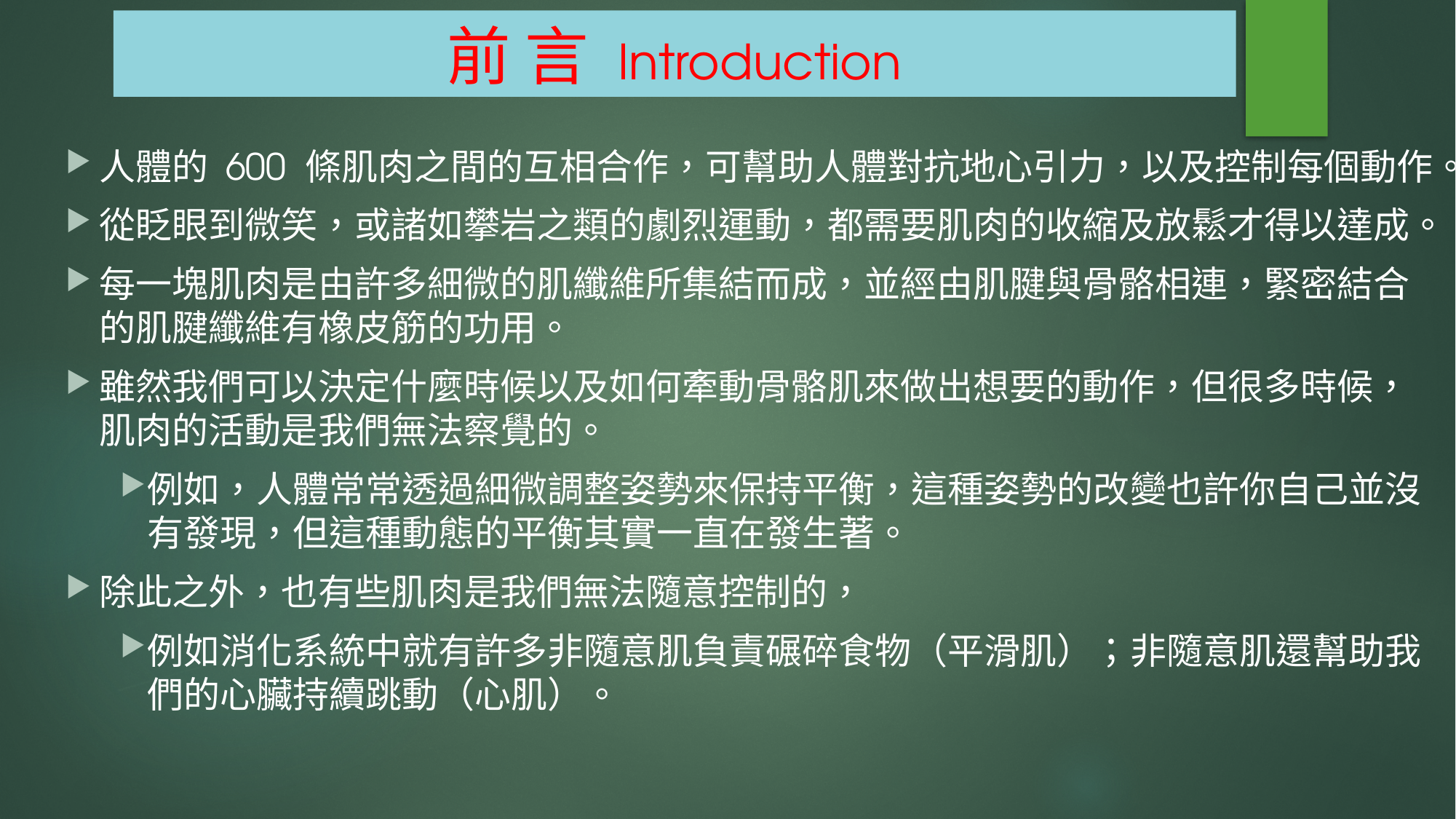

# 前 言 Introduction
人體的 600 條肌肉之間的互相合作，可幫助人體對抗地心引力，以及控制每個動作。
從眨眼到微笑，或諸如攀岩之類的劇烈運動，都需要肌肉的收縮及放鬆才得以達成。
每一塊肌肉是由許多細微的肌纖維所集結而成，並經由肌腱與骨骼相連，緊密結合的肌腱纖維有橡皮筋的功用。
雖然我們可以決定什麼時候以及如何牽動骨骼肌來做出想要的動作，但很多時候，肌肉的活動是我們無法察覺的。
例如，人體常常透過細微調整姿勢來保持平衡，這種姿勢的改變也許你自己並沒有發現，但這種動態的平衡其實一直在發生著。
除此之外，也有些肌肉是我們無法隨意控制的，
例如消化系統中就有許多非隨意肌負責碾碎食物（平滑肌）；非隨意肌還幫助我們的心臟持續跳動（心肌）。